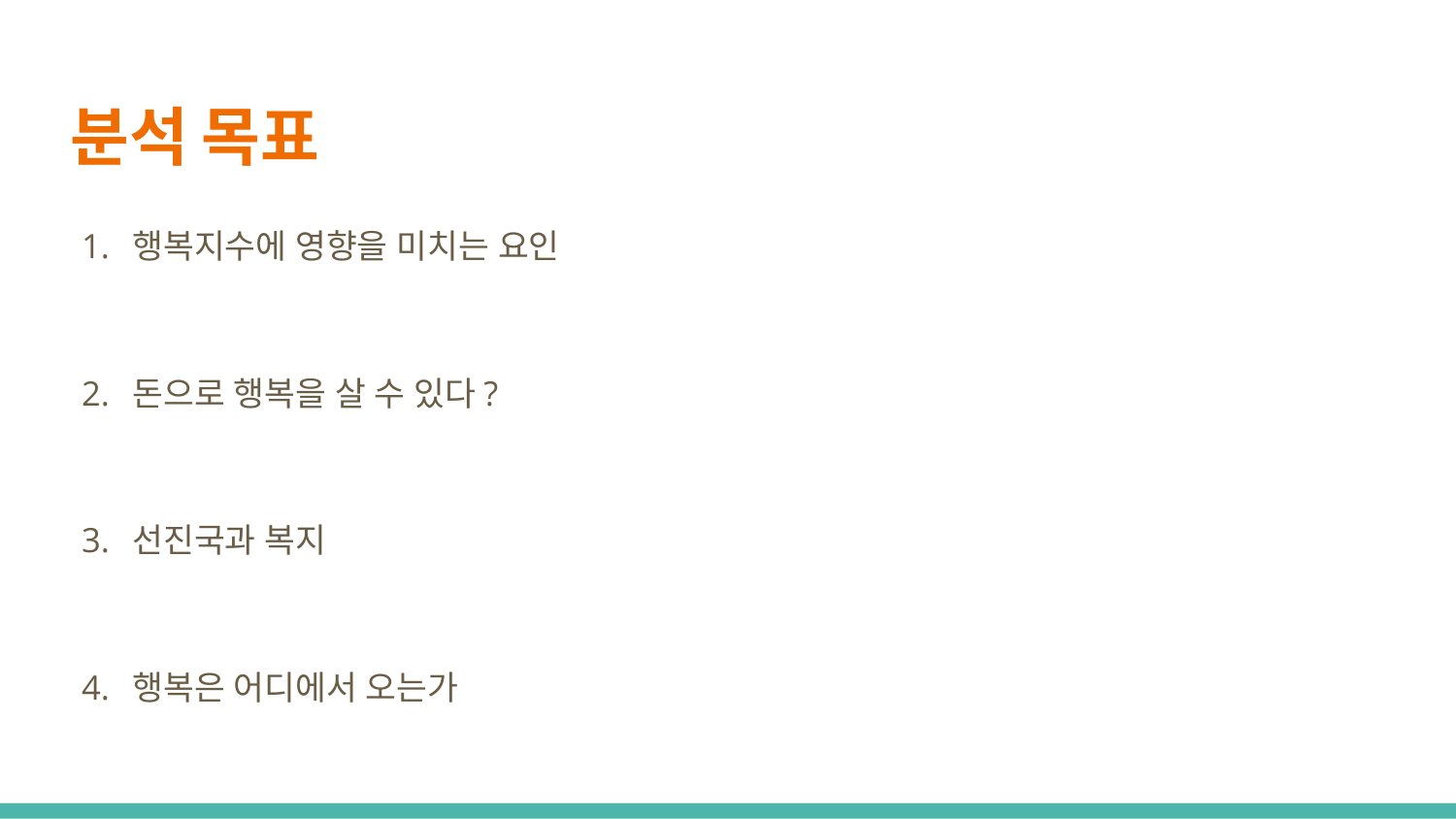

# 분석 목표
행복지수에 영향을 미치는 요인

돈으로 행복을 살 수 있다?

선진국과 복지

행복은 어디에서 오는가